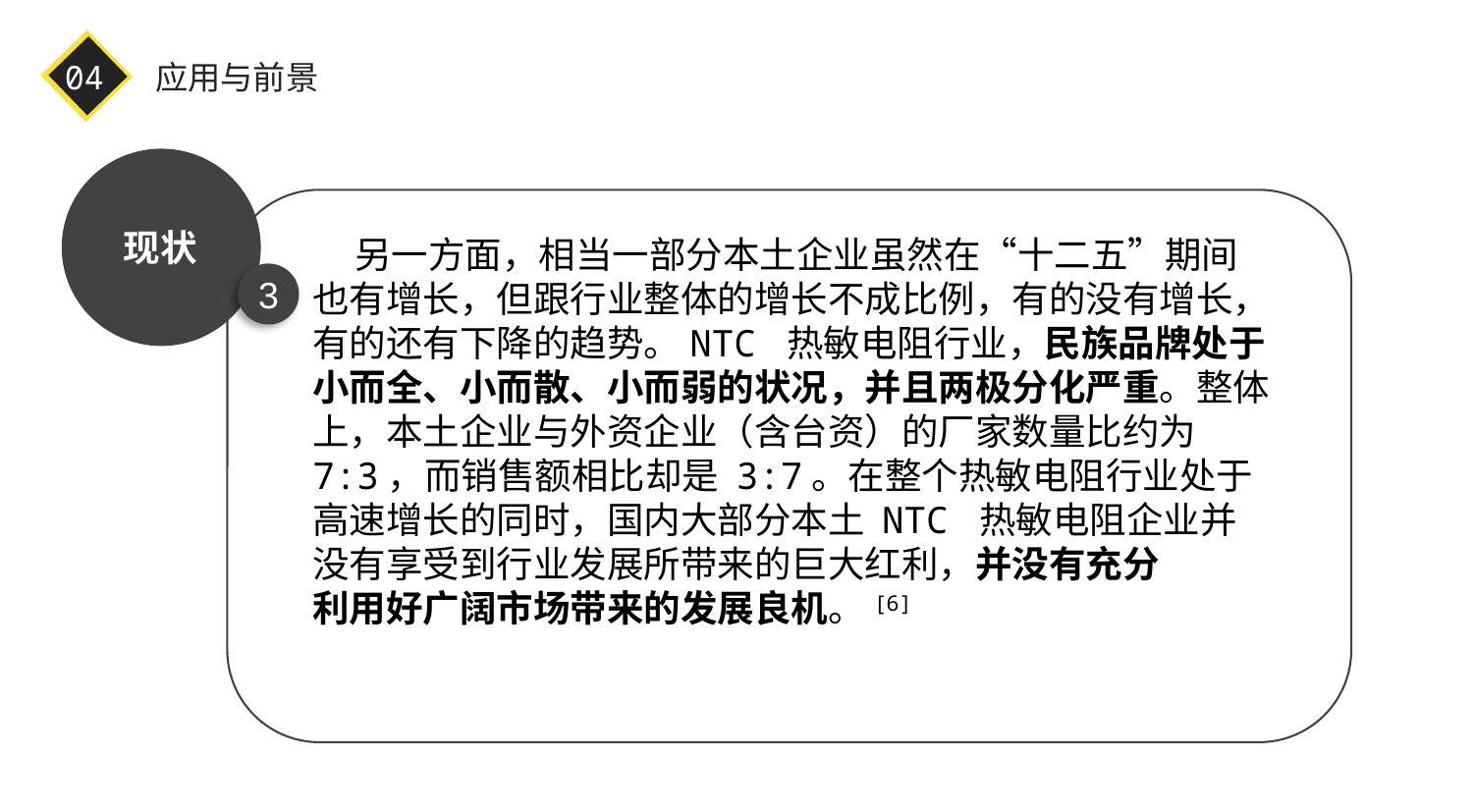

04
应用与前景

现状
    另一方面，相当一部分本土企业虽然在“十二五”期间也有增长，但跟行业整体的增长不成比例，有的没有增长，有的还有下降的趋势。NTC 热敏电阻行业，民族品牌处于小而全、小而散、小而弱的状况，并且两极分化严重。整体上，本土企业与外资企业（含台资）的厂家数量比约为 7:3，而销售额相比却是 3:7。在整个热敏电阻行业处于高速增长的同时，国内大部分本土 NTC 热敏电阻企业并没有享受到行业发展所带来的巨大红利，并没有充分
利用好广阔市场带来的发展良机。[6]

3